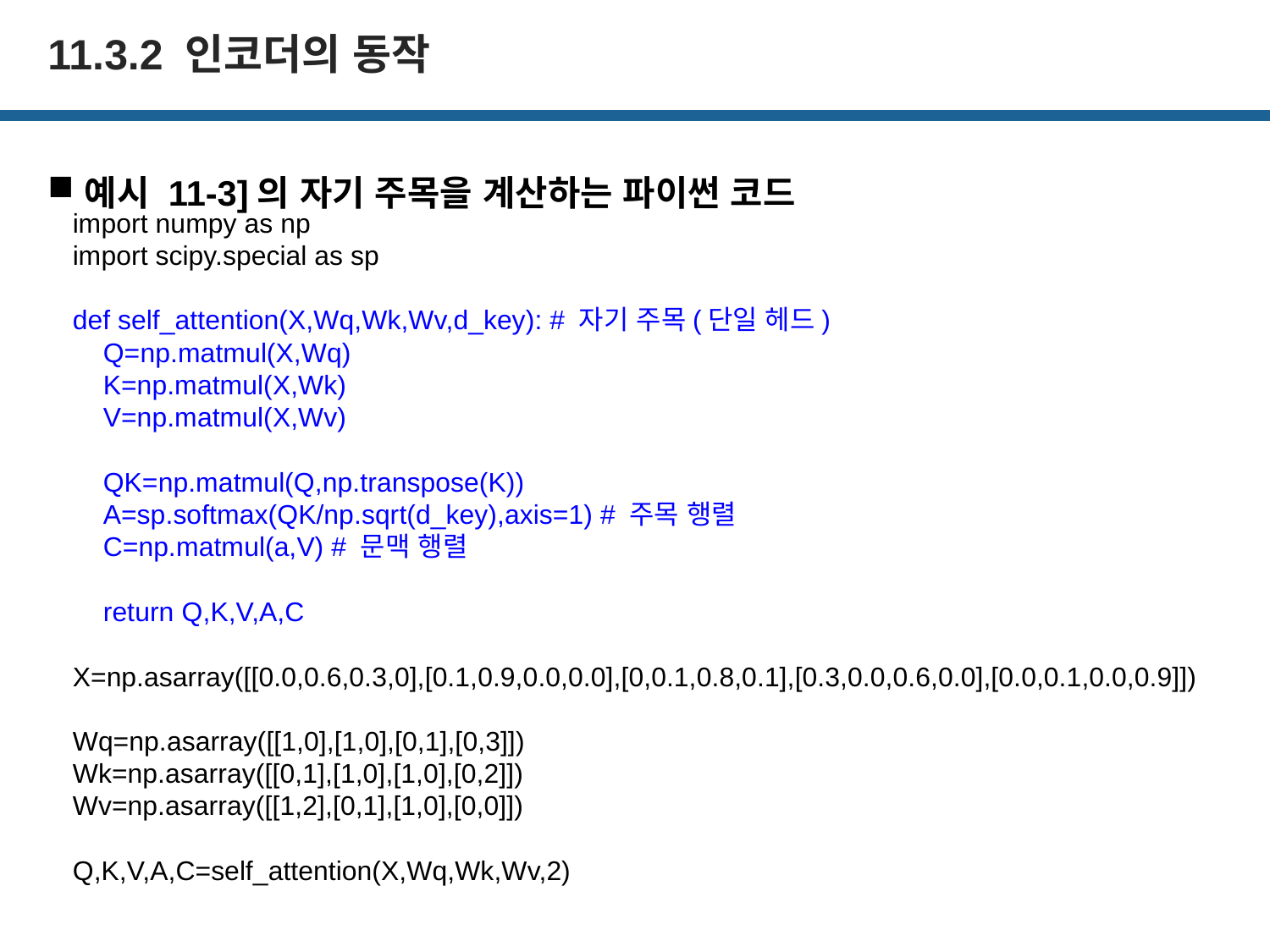

# 11.3.2 인코더의 동작
예시 11-3]의 자기 주목을 계산하는 파이썬 코드

import numpy as np
import scipy.special as sp

def self_attention(X,Wq,Wk,Wv,d_key): # 자기 주목(단일 헤드)
    Q=np.matmul(X,Wq)
    K=np.matmul(X,Wk)
    V=np.matmul(X,Wv)

    QK=np.matmul(Q,np.transpose(K))
    A=sp.softmax(QK/np.sqrt(d_key),axis=1) # 주목 행렬
    C=np.matmul(a,V) # 문맥 행렬

    return Q,K,V,A,C

X=np.asarray([[0.0,0.6,0.3,0],[0.1,0.9,0.0,0.0],[0,0.1,0.8,0.1],[0.3,0.0,0.6,0.0],[0.0,0.1,0.0,0.9]])

Wq=np.asarray([[1,0],[1,0],[0,1],[0,3]])
Wk=np.asarray([[0,1],[1,0],[1,0],[0,2]])
Wv=np.asarray([[1,2],[0,1],[1,0],[0,0]])

Q,K,V,A,C=self_attention(X,Wq,Wk,Wv,2)